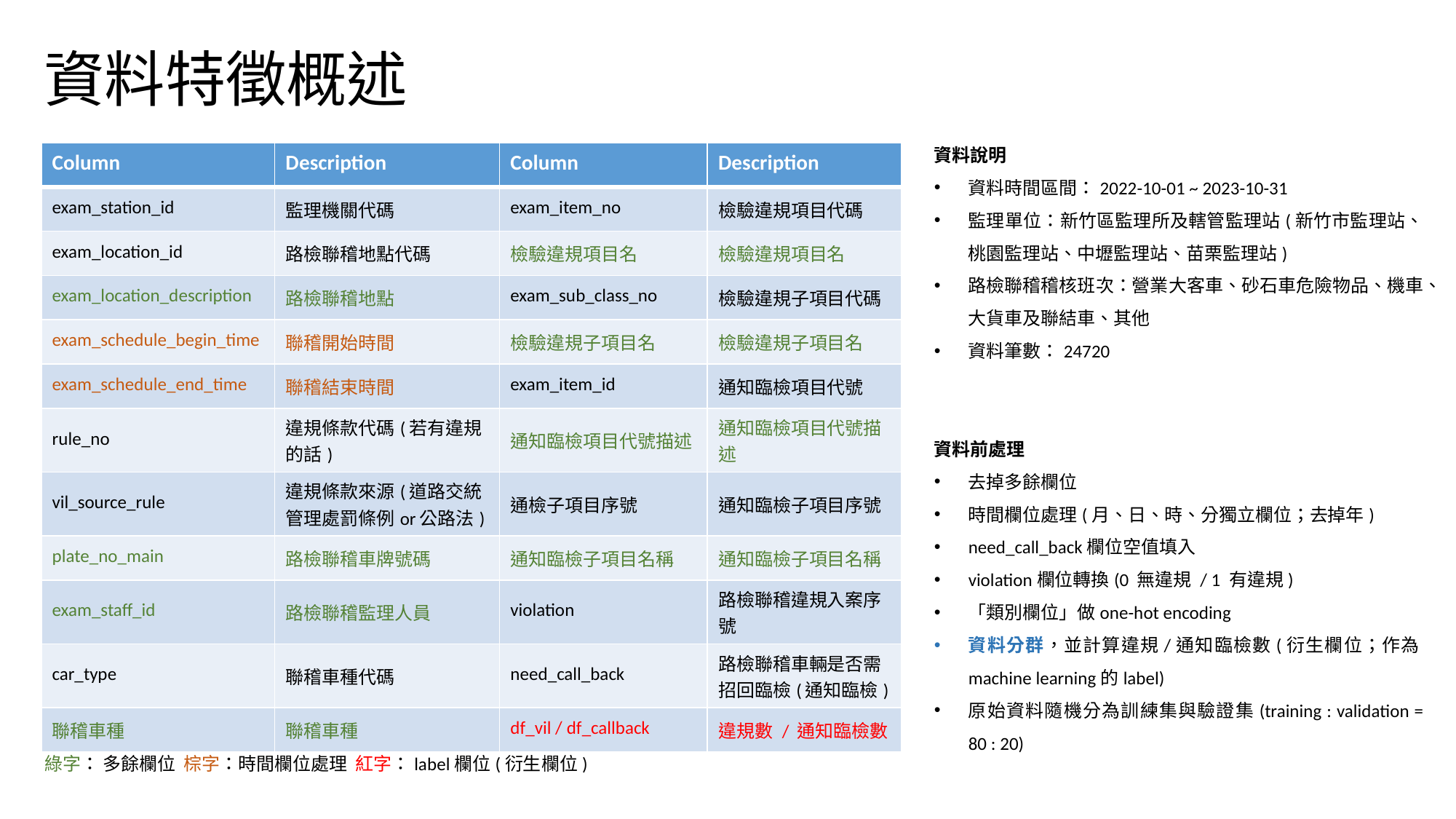

# 資料特徵概述
資料說明
資料時間區間：2022-10-01 ~ 2023-10-31
監理單位：新竹區監理所及轄管監理站(新竹市監理站、桃園監理站、中壢監理站、苗栗監理站)
路檢聯稽稽核班次：營業大客車、砂石車危險物品、機車、大貨車及聯結車、其他
資料筆數：24720

資料前處理
去掉多餘欄位
時間欄位處理(月、日、時、分獨立欄位；去掉年)
need_call_back欄位空值填入
violation欄位轉換(0 無違規 / 1 有違規)
「類別欄位」做one-hot encoding
資料分群，並計算違規/通知臨檢數(衍生欄位；作為machine learning的label)
原始資料隨機分為訓練集與驗證集(training : validation = 80 : 20)
| Column | Description | Column | Description |
| --- | --- | --- | --- |
| exam\_station\_id | 監理機關代碼 | exam\_item\_no | 檢驗違規項目代碼 |
| exam\_location\_id | 路檢聯稽地點代碼 | 檢驗違規項目名 | 檢驗違規項目名 |
| exam\_location\_description | 路檢聯稽地點 | exam\_sub\_class\_no | 檢驗違規子項目代碼 |
| exam\_schedule\_begin\_time | 聯稽開始時間 | 檢驗違規子項目名 | 檢驗違規子項目名 |
| exam\_schedule\_end\_time | 聯稽結束時間 | exam\_item\_id | 通知臨檢項目代號 |
| rule\_no | 違規條款代碼(若有違規的話) | 通知臨檢項目代號描述 | 通知臨檢項目代號描述 |
| vil\_source\_rule | 違規條款來源(道路交統管理處罰條例or公路法) | 通檢子項目序號 | 通知臨檢子項目序號 |
| plate\_no\_main | 路檢聯稽車牌號碼 | 通知臨檢子項目名稱 | 通知臨檢子項目名稱 |
| exam\_staff\_id | 路檢聯稽監理人員 | violation | 路檢聯稽違規入案序號 |
| car\_type | 聯稽車種代碼 | need\_call\_back | 路檢聯稽車輛是否需招回臨檢(通知臨檢) |
| 聯稽車種 | 聯稽車種 | df\_vil / df\_callback | 違規數 / 通知臨檢數 |
綠字： 多餘欄位  棕字：時間欄位處理  紅字：label欄位(衍生欄位)